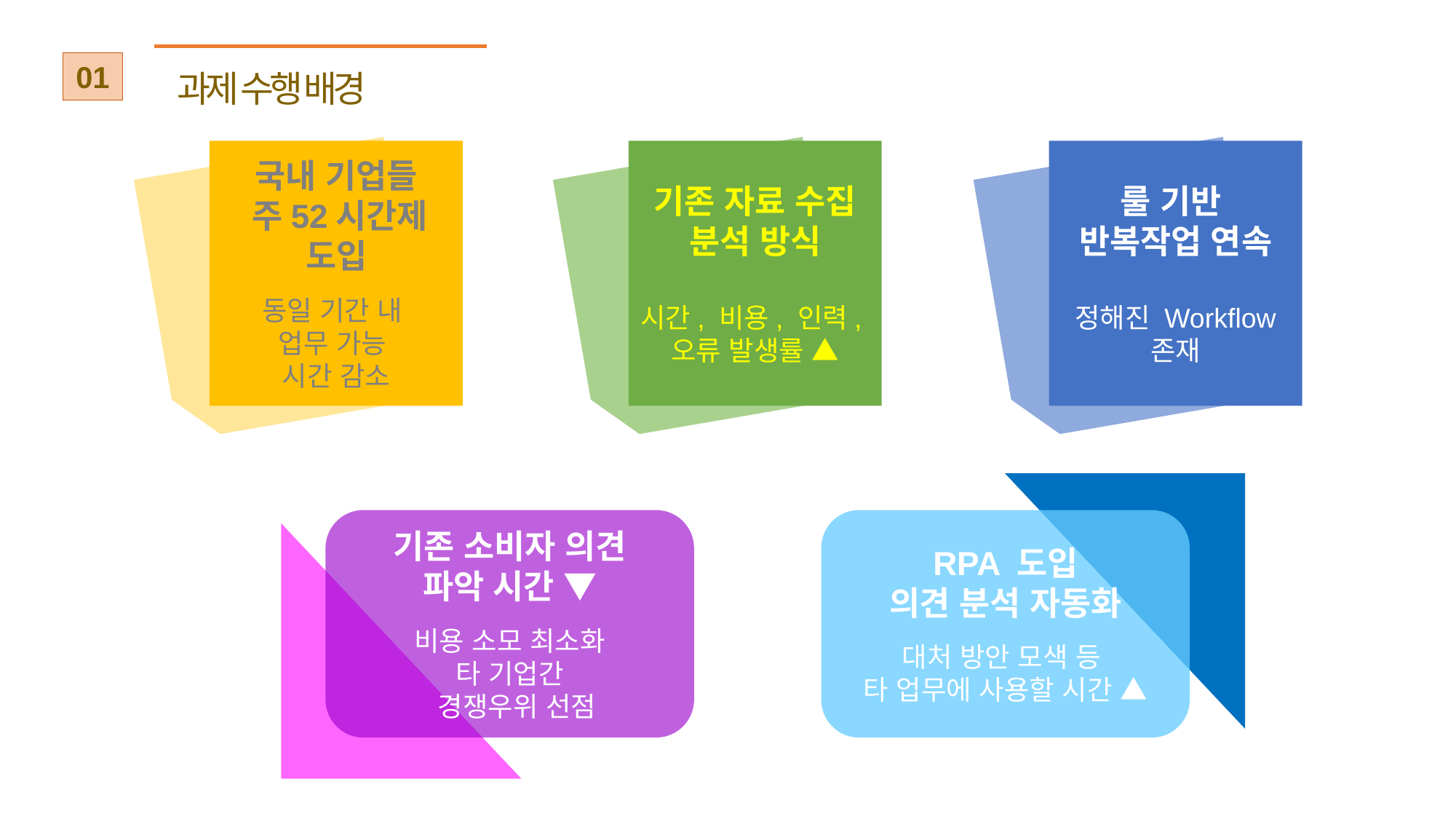

01
과제 수행 배경
국내 기업들
 주52시간제
도입

동일 기간 내
업무 가능
시간 감소

기존 자료 수집 분석 방식

시간, 비용, 인력,
오류 발생률 ▲

룰 기반
반복작업 연속

정해진 Workflow 존재

RPA 도입
의견 분석 자동화

대처 방안 모색 등
타 업무에 사용할 시간 ▲
기존 소비자 의견
파악 시간 ▼

비용 소모 최소화
타 기업간
 경쟁우위 선점